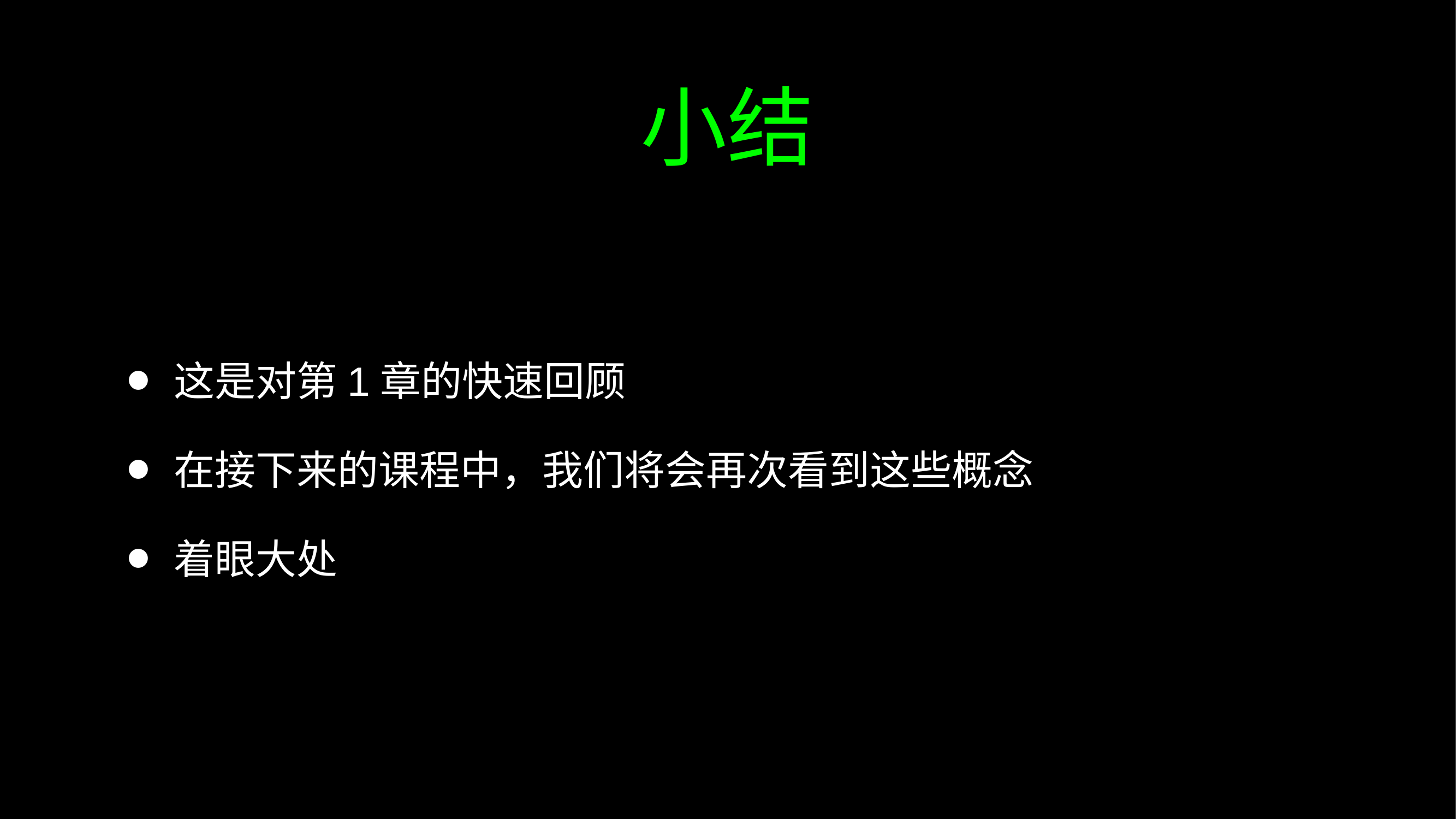

# 小结
这是对第1章的快速回顾
在接下来的课程中，我们将会再次看到这些概念
着眼大处